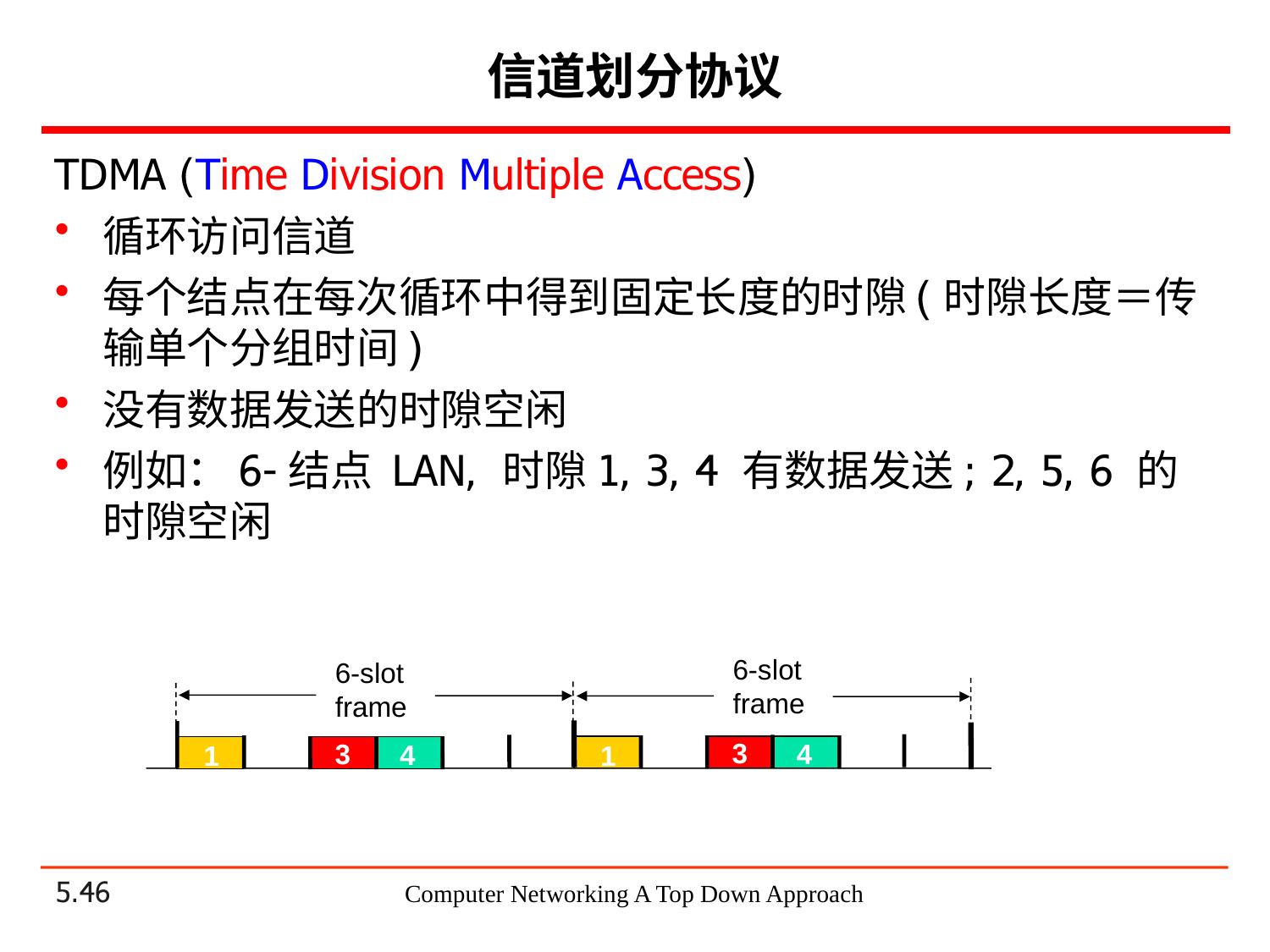

# 信道划分协议
TDMA (Time Division Multiple Access)
循环访问信道
每个结点在每次循环中得到固定长度的时隙(时隙长度＝传输单个分组时间)
没有数据发送的时隙空闲
例如：6-结点 LAN, 时隙1, 3, 4 有数据发送; 2, 5, 6 的时隙空闲
6-slot
frame
6-slot
frame

3
3
4
4
1
1